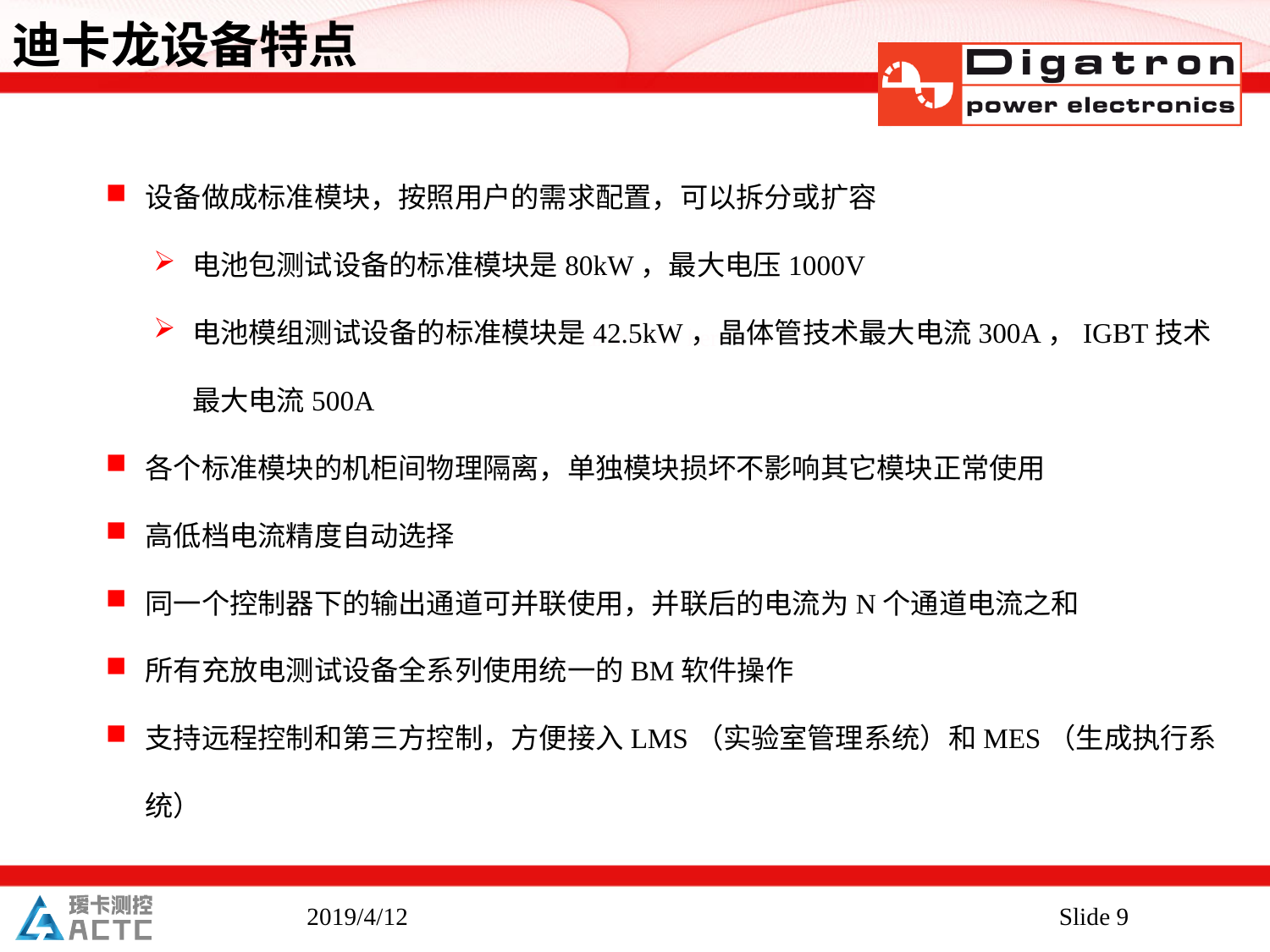

迪卡龙设备特点
设备做成标准模块，按照用户的需求配置，可以拆分或扩容
电池包测试设备的标准模块是80kW，最大电压1000V
电池模组测试设备的标准模块是42.5kW，晶体管技术最大电流300A，IGBT技术最大电流500A
各个标准模块的机柜间物理隔离，单独模块损坏不影响其它模块正常使用
高低档电流精度自动选择
同一个控制器下的输出通道可并联使用，并联后的电流为N个通道电流之和
所有充放电测试设备全系列使用统一的BM软件操作
支持远程控制和第三方控制，方便接入LMS（实验室管理系统）和MES（生成执行系统）
Your text  in here
2019/4/12
Slide 9